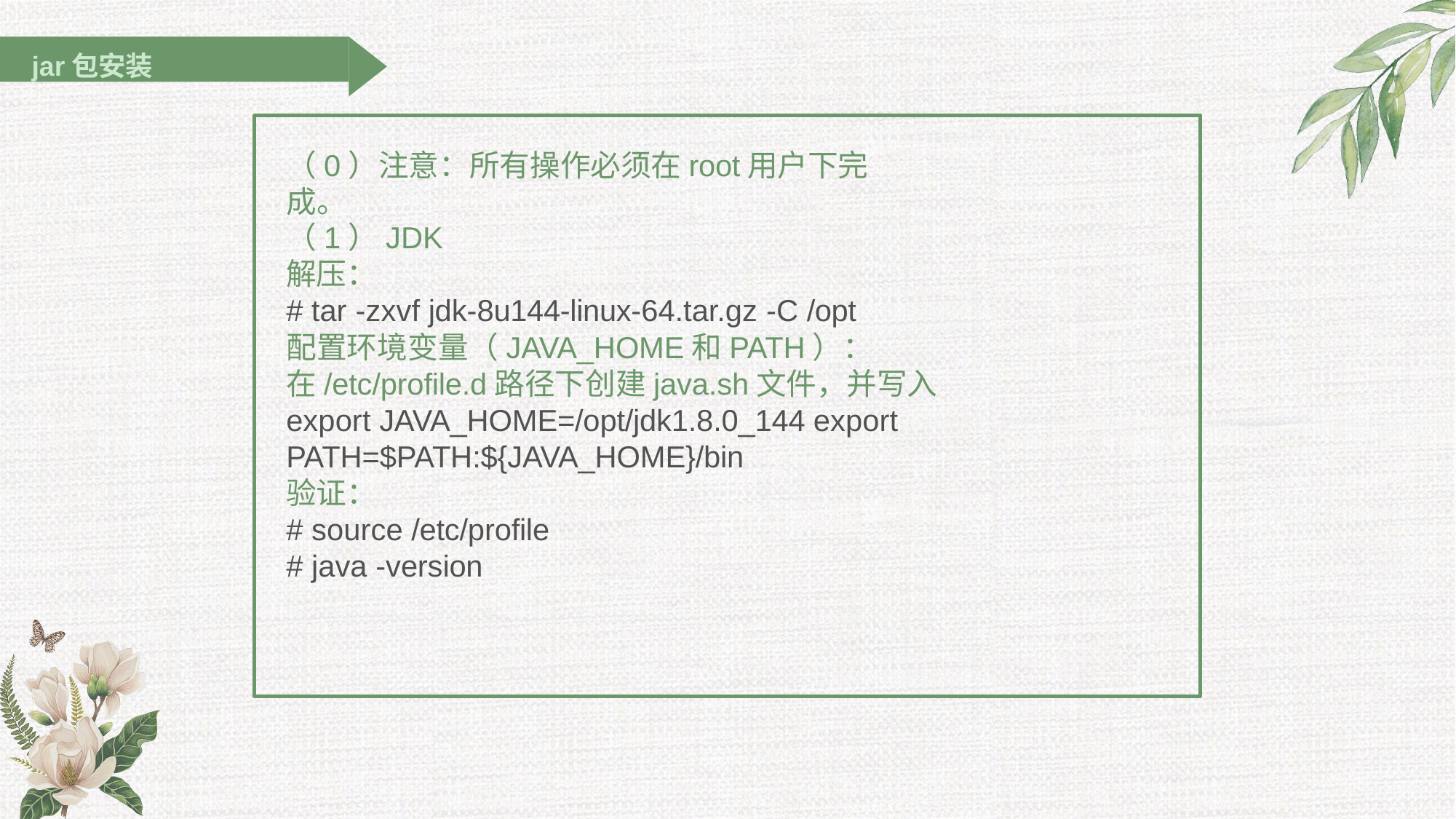

jar包安装

# （0）注意：所有操作必须在root用户下完成。
（1）JDK
解压：
# tar -zxvf jdk-8u144-linux-64.tar.gz -C /opt
配置环境变量（JAVA_HOME和PATH）：
在/etc/profile.d路径下创建java.sh文件，并写入 export JAVA_HOME=/opt/jdk1.8.0_144 export PATH=$PATH:${JAVA_HOME}/bin
验证：
# source /etc/profile
# java -version